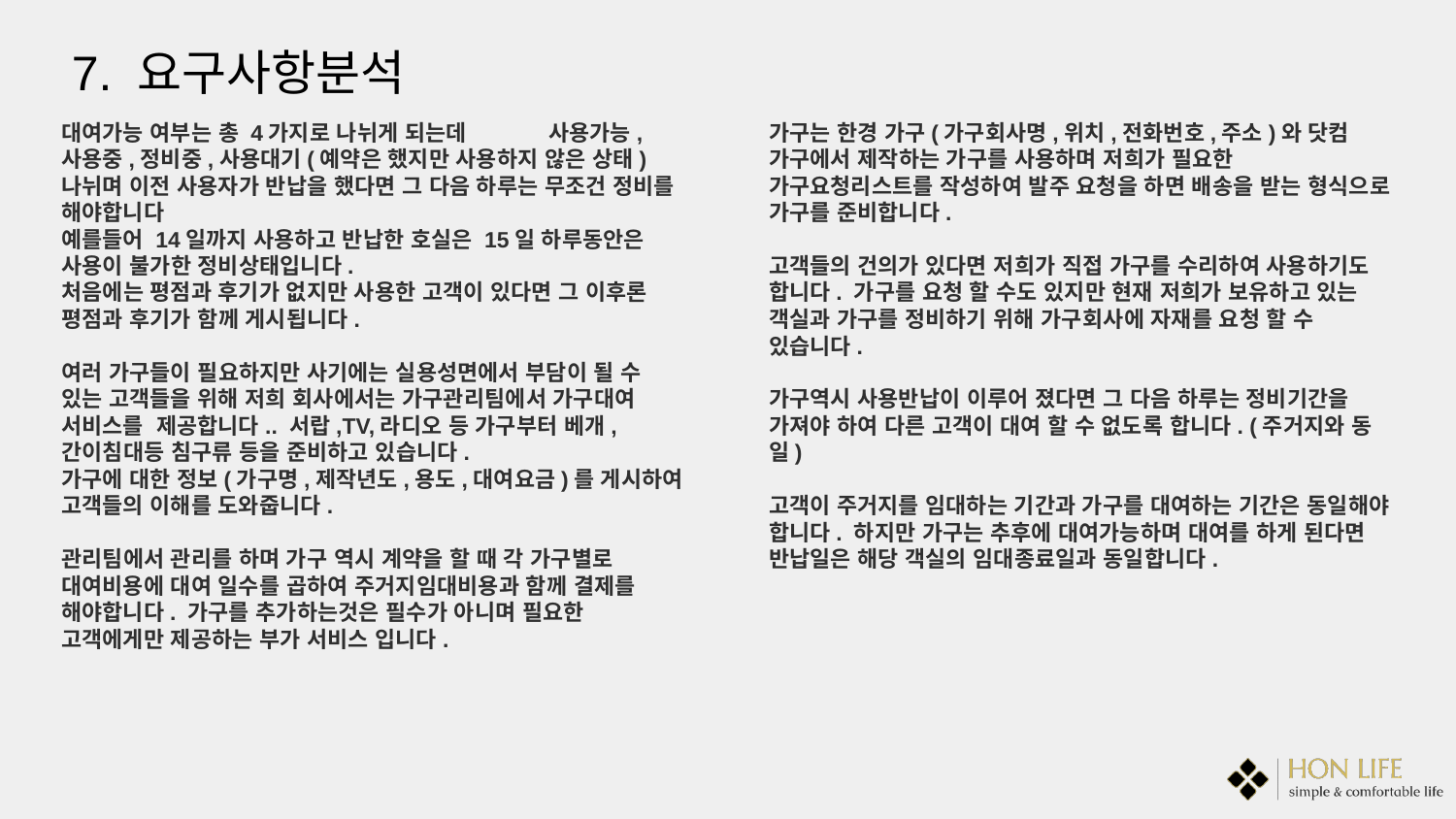

7. 요구사항분석
대여가능 여부는 총 4가지로 나뉘게 되는데             사용가능,사용중,정비중,사용대기(예약은 했지만 사용하지 않은 상태)  나뉘며 이전 사용자가 반납을 했다면 그 다음 하루는 무조건 정비를 해야합니다
예를들어 14일까지 사용하고 반납한 호실은 15일 하루동안은 사용이 불가한 정비상태입니다.
처음에는 평점과 후기가 없지만 사용한 고객이 있다면 그 이후론 평점과 후기가 함께 게시됩니다.

여러 가구들이 필요하지만 사기에는 실용성면에서 부담이 될 수 있는 고객들을 위해 저희 회사에서는 가구관리팀에서 가구대여 서비스를  제공합니다.. 서랍,TV,라디오 등 가구부터 베개,간이침대등 침구류 등을 준비하고 있습니다.
가구에 대한 정보(가구명,제작년도,용도,대여요금)를 게시하여 고객들의 이해를 도와줍니다.

관리팀에서 관리를 하며 가구 역시 계약을 할 때 각 가구별로 대여비용에 대여 일수를 곱하여 주거지임대비용과 함께 결제를 해야합니다. 가구를 추가하는것은 필수가 아니며 필요한 고객에게만 제공하는 부가 서비스 입니다.

가구는 한경 가구(가구회사명,위치,전화번호,주소)와 닷컴 가구에서 제작하는 가구를 사용하며 저희가 필요한 가구요청리스트를 작성하여 발주 요청을 하면 배송을 받는 형식으로 가구를 준비합니다.

고객들의 건의가 있다면 저희가 직접 가구를 수리하여 사용하기도 합니다. 가구를 요청 할 수도 있지만 현재 저희가 보유하고 있는 객실과 가구를 정비하기 위해 가구회사에 자재를 요청 할 수 있습니다.

가구역시 사용반납이 이루어 졌다면 그 다음 하루는 정비기간을 가져야 하여 다른 고객이 대여 할 수 없도록 합니다. (주거지와 동일)

고객이 주거지를 임대하는 기간과 가구를 대여하는 기간은 동일해야 합니다. 하지만 가구는 추후에 대여가능하며 대여를 하게 된다면 반납일은 해당 객실의 임대종료일과 동일합니다.